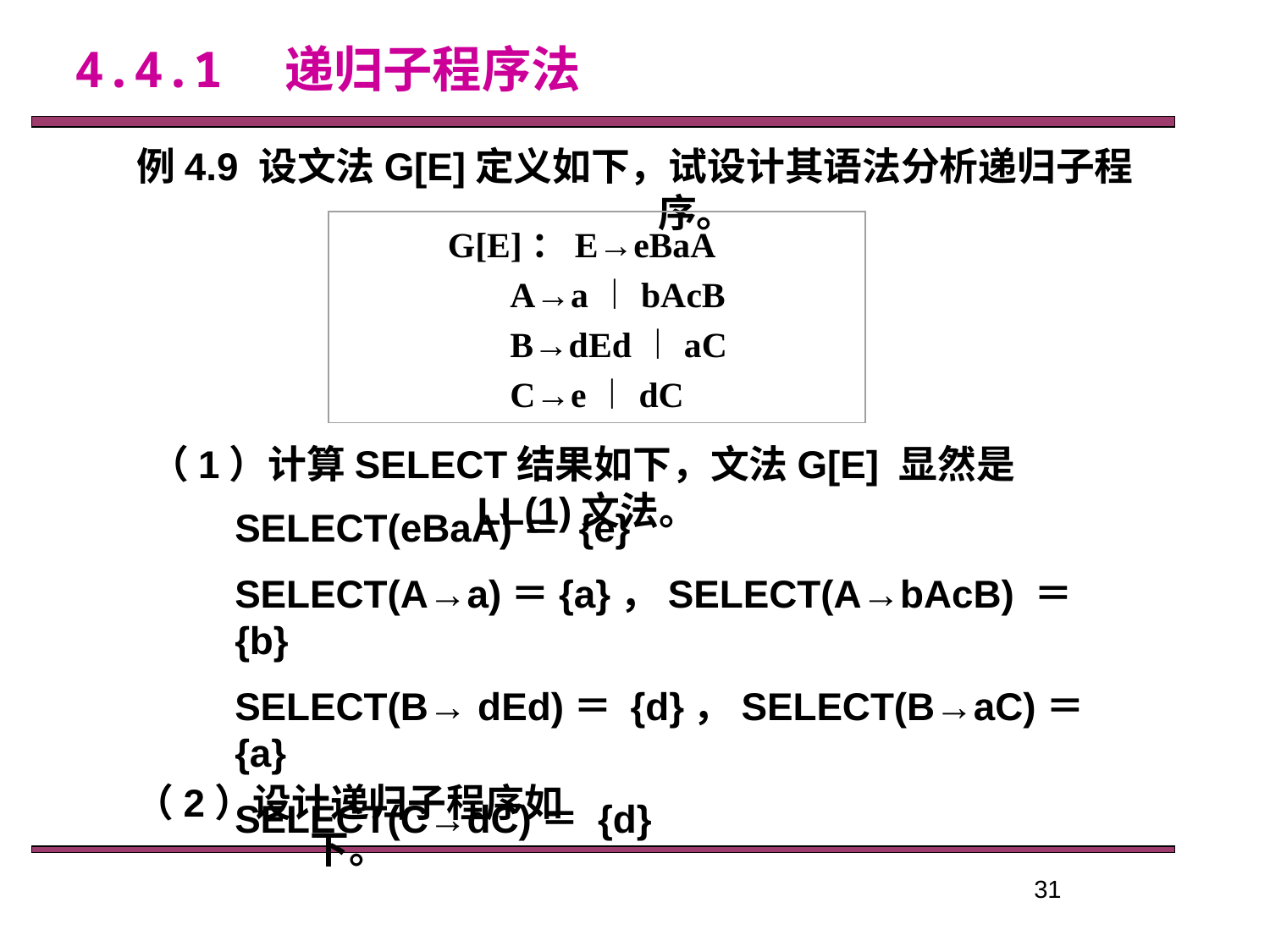

4.4.1　递归子程序法
例4.9 设文法G[E]定义如下，试设计其语法分析递归子程序。

G[E]：E→eBaA
       A→a︱bAcB
       B→dEd︱aC
       C→e︱dC

（1）计算SELECT结果如下，文法G[E] 显然是LL(1)文法。
SELECT(eBaA)＝ {e}
SELECT(A→a)＝{a}，SELECT(A→bAcB) ＝ {b}
SELECT(B→ dEd)＝ {d}，SELECT(B→aC)＝ {a}
SELECT(C→dC)＝ {d}
（2）设计递归子程序如下。
31